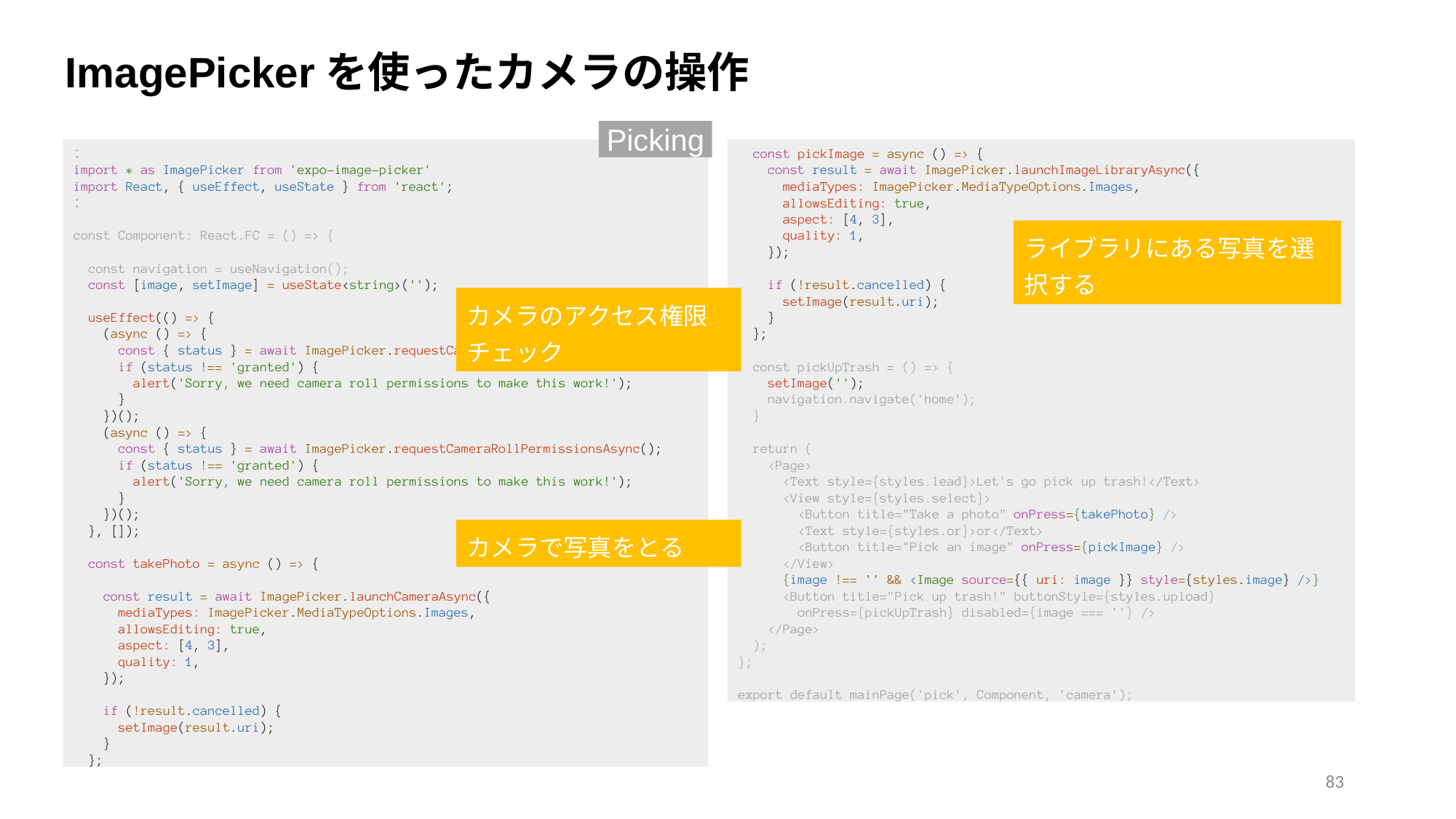

ImagePickerを使ったカメラの操作
Picking
：
import * as ImagePicker from 'expo-image-picker'
import React, { useEffect, useState } from 'react';
：
const Component: React.FC = () => {
  const navigation = useNavigation();
  const [image, setImage] = useState<string>('');
  useEffect(() => {
    (async () => {
      const { status } = await ImagePicker.requestCameraPermissionsAsync();
      if (status !== 'granted') {
        alert('Sorry, we need camera roll permissions to make this work!');
      }
    })();
    (async () => {
      const { status } = await ImagePicker.requestCameraRollPermissionsAsync();
      if (status !== 'granted') {
        alert('Sorry, we need camera roll permissions to make this work!');
      }
    })();
  }, []);
  const takePhoto = async () => {
    const result = await ImagePicker.launchCameraAsync({
      mediaTypes: ImagePicker.MediaTypeOptions.Images,
      allowsEditing: true,
      aspect: [4, 3],
      quality: 1,
    });
    if (!result.cancelled) {
      setImage(result.uri);
    }
  };
  const pickImage = async () => {
    const result = await ImagePicker.launchImageLibraryAsync({
      mediaTypes: ImagePicker.MediaTypeOptions.Images,
      allowsEditing: true,
      aspect: [4, 3],
      quality: 1,
    });
    if (!result.cancelled) {
      setImage(result.uri);
    }
  };
  const pickUpTrash = () => {
    setImage('');
    navigation.navigate('home');
  }
  return (
    <Page>
      <Text style={styles.lead}>Let's go pick up trash!</Text>
      <View style={styles.select}>
        <Button title="Take a photo" onPress={takePhoto} />
        <Text style={styles.or}>or</Text>
        <Button title="Pick an image" onPress={pickImage} />
      </View>
      {image !== '' && <Image source={{ uri: image }} style={styles.image} />}
      <Button title="Pick up trash!" buttonStyle={styles.upload}
        onPress={pickUpTrash} disabled={image === ''} />
    </Page>
  );
};
export default mainPage('pick', Component, 'camera');
ライブラリにある写真を選択する
カメラのアクセス権限チェック
カメラで写真をとる
83